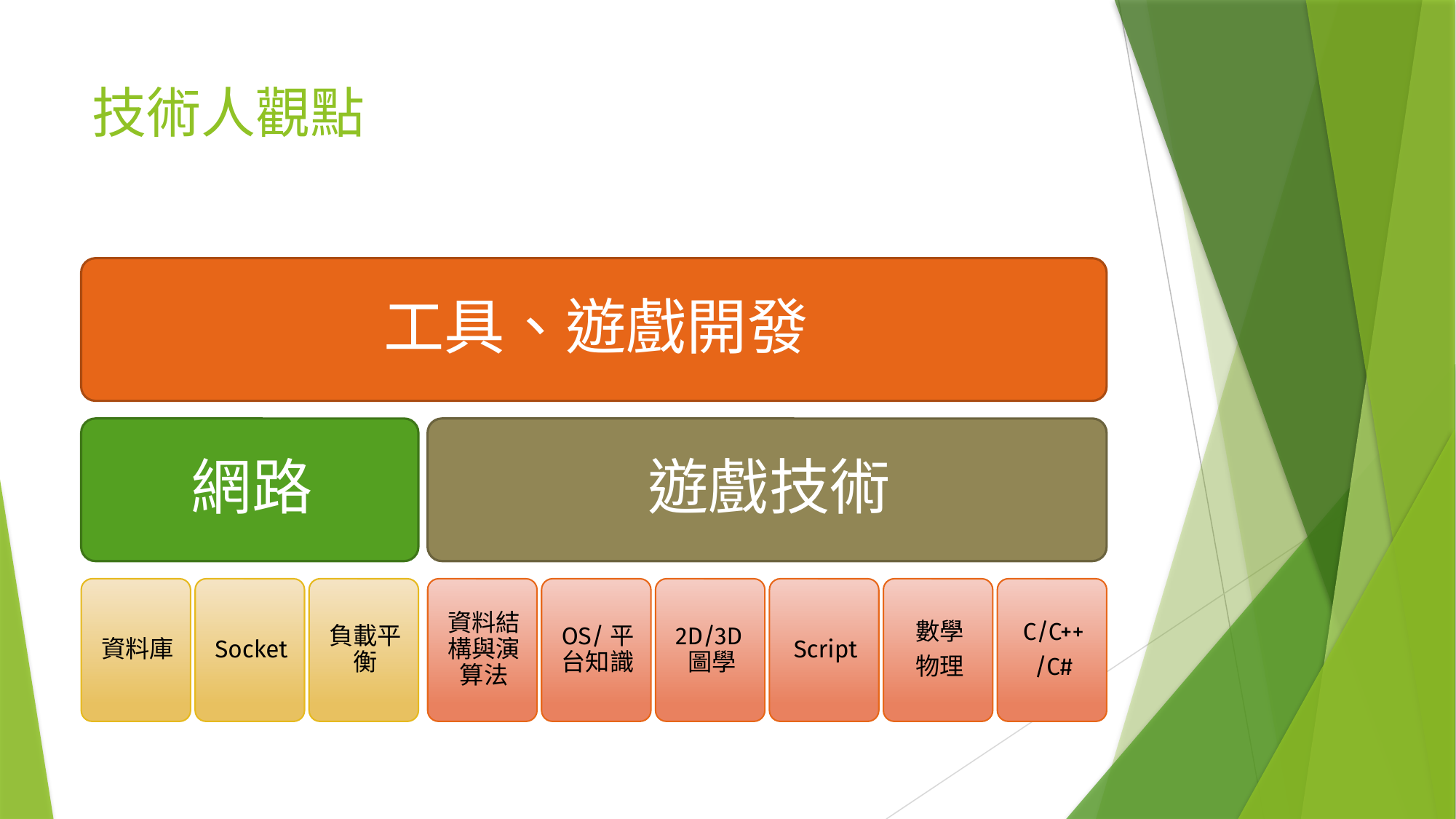

# 技術人觀點
工具、遊戲開發
網路
資料庫
Socket
負載平衡
遊戲技術
資料結構與演算法
OS/平台知識
2D/3D圖學
Script
數學
物理
C/C++
/C#